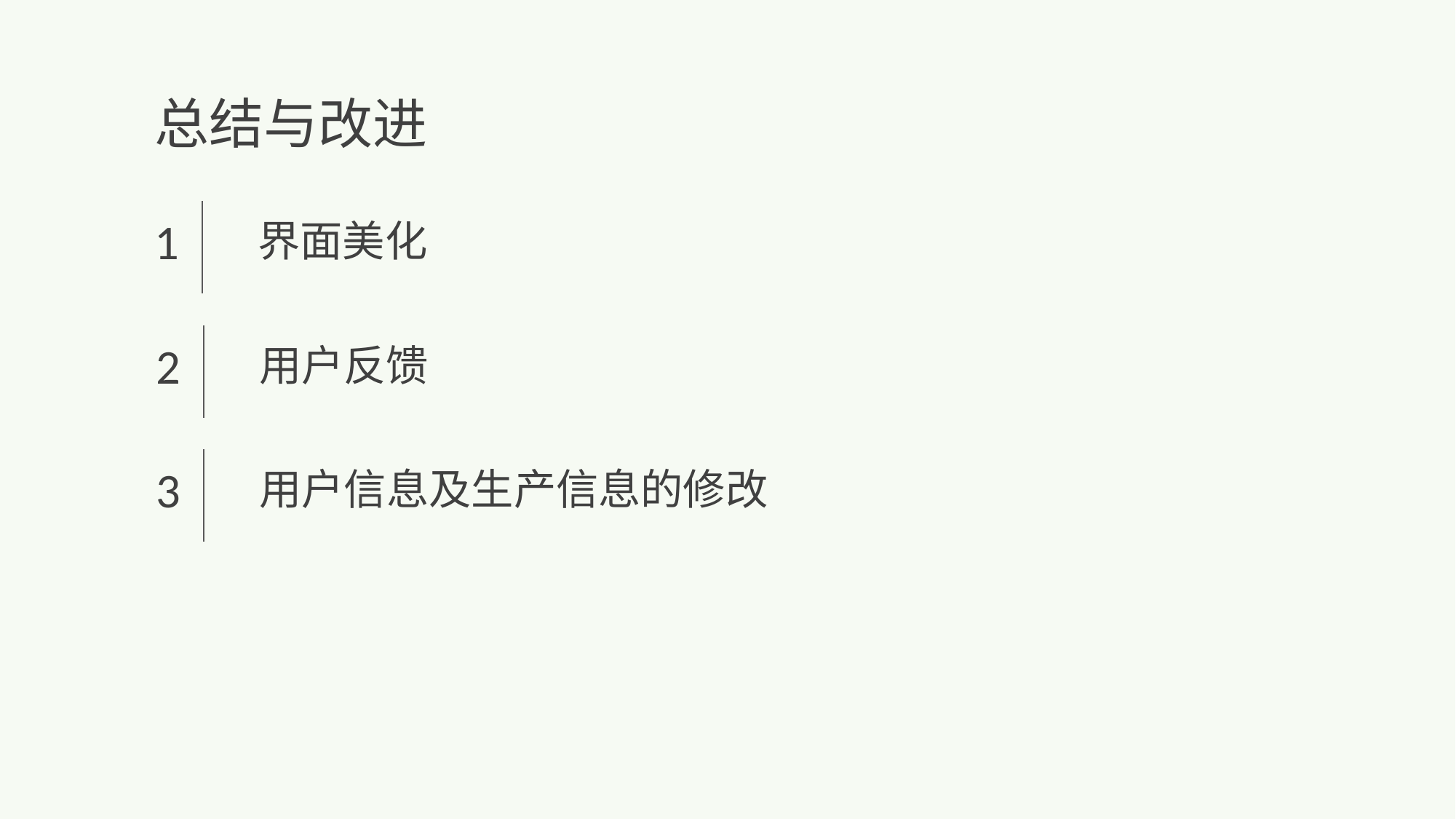

总结与改进
1
界面美化
2
用户反馈
3
用户信息及生产信息的修改